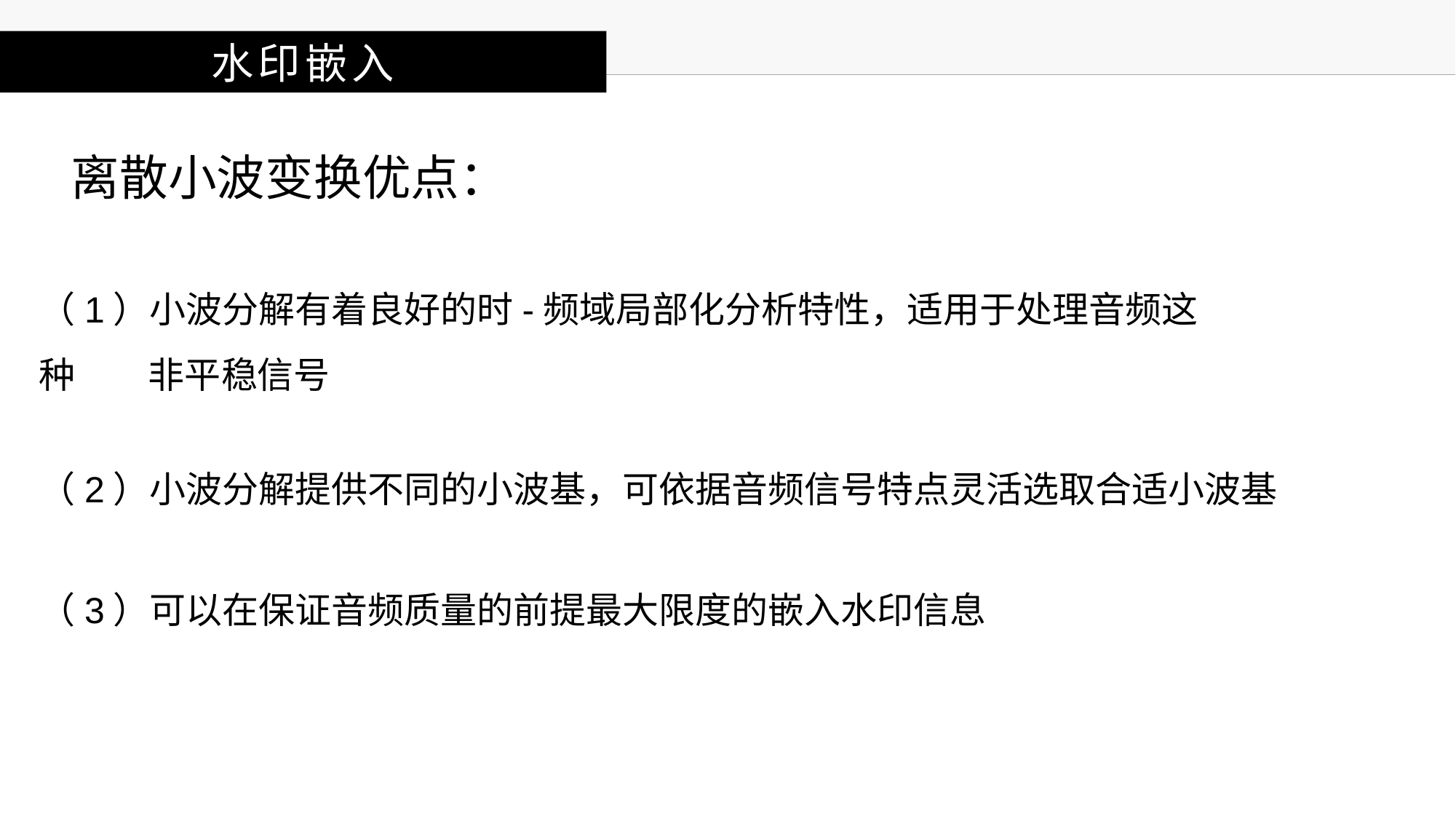

水印嵌入
离散小波变换优点：
（1）小波分解有着良好的时-频域局部化分析特性，适用于处理音频这种      	非平稳信号
（2）小波分解提供不同的小波基，可依据音频信号特点灵活选取合适小波基
（3）可以在保证音频质量的前提最大限度的嵌入水印信息